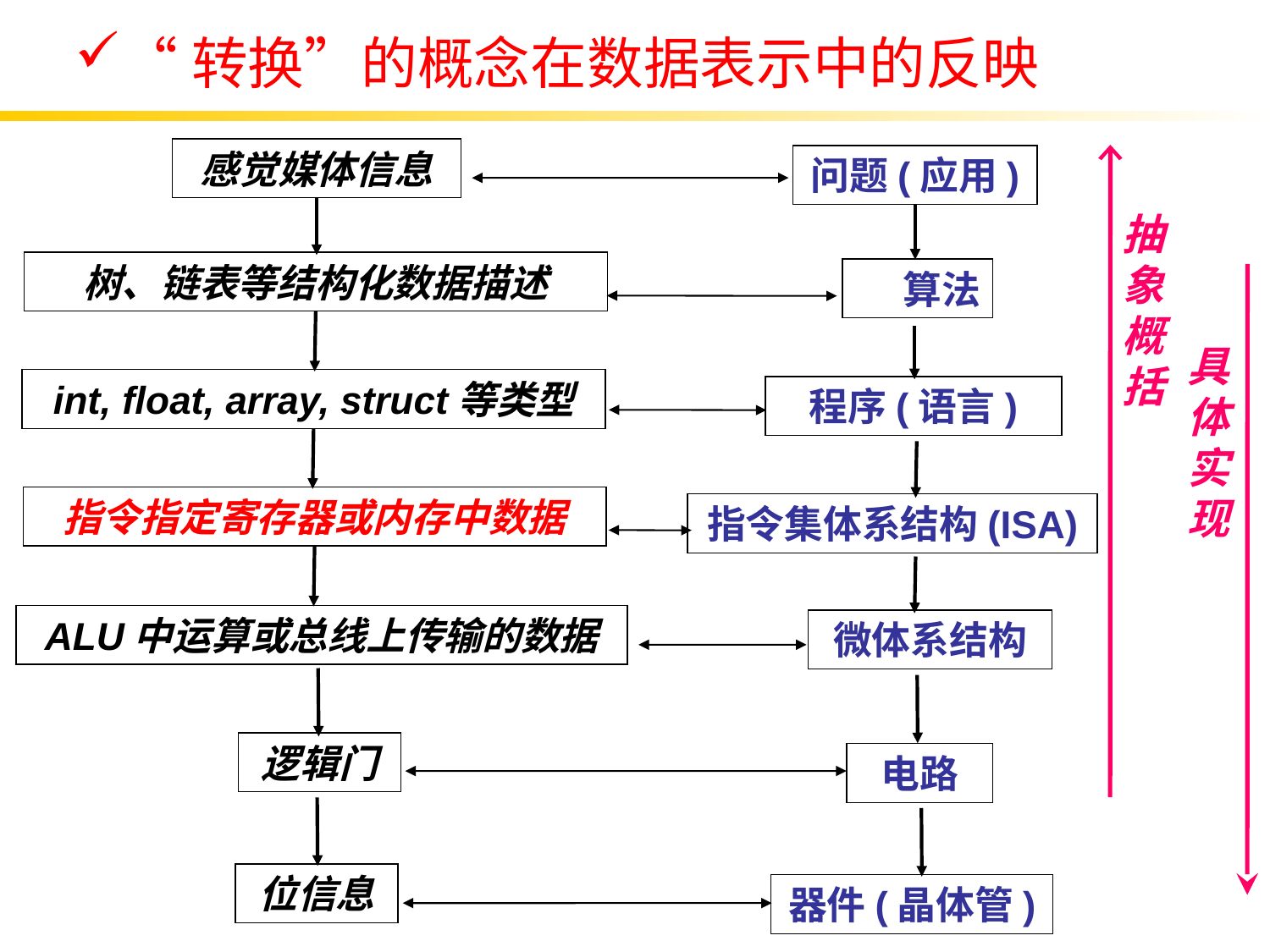

“转换”的概念在数据表示中的反映
感觉媒体信息
树、链表等结构化数据描述
int, float, array, struct等类型
指令指定寄存器或内存中数据
ALU中运算或总线上传输的数据
逻辑门
位信息
抽象概括
问题(应用)

  算法
具体实现
程序(语言)
指令集体系结构(ISA)
微体系结构
电路
器件(晶体管)